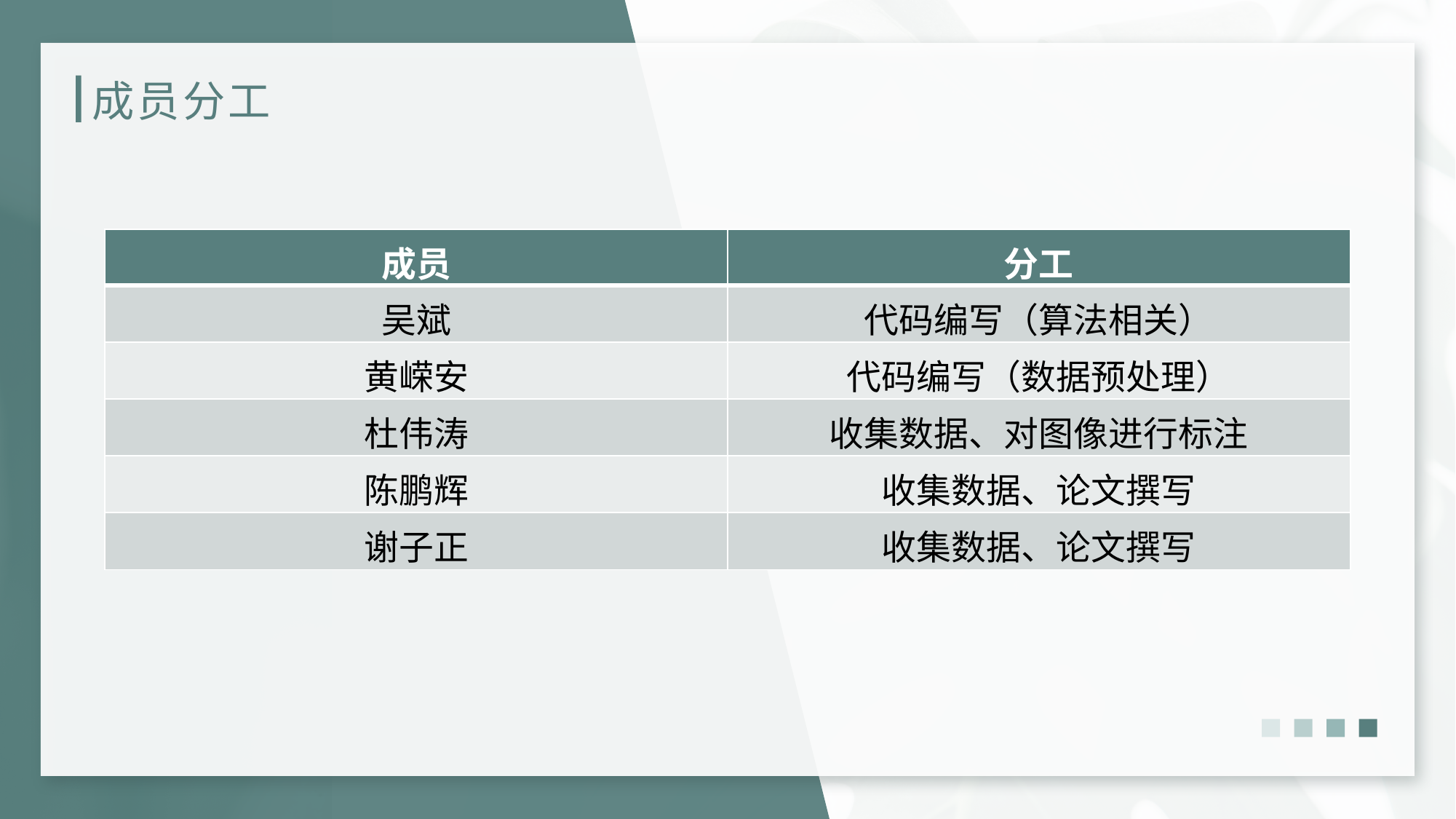

# 成员分工
| 成员 | 分工 |
| --- | --- |
| 吴斌 | 代码编写（算法相关） |
| 黄嵘安 | 代码编写（数据预处理） |
| 杜伟涛 | 收集数据、对图像进行标注 |
| 陈鹏辉 | 收集数据、论文撰写 |
| 谢子正 | 收集数据、论文撰写 |